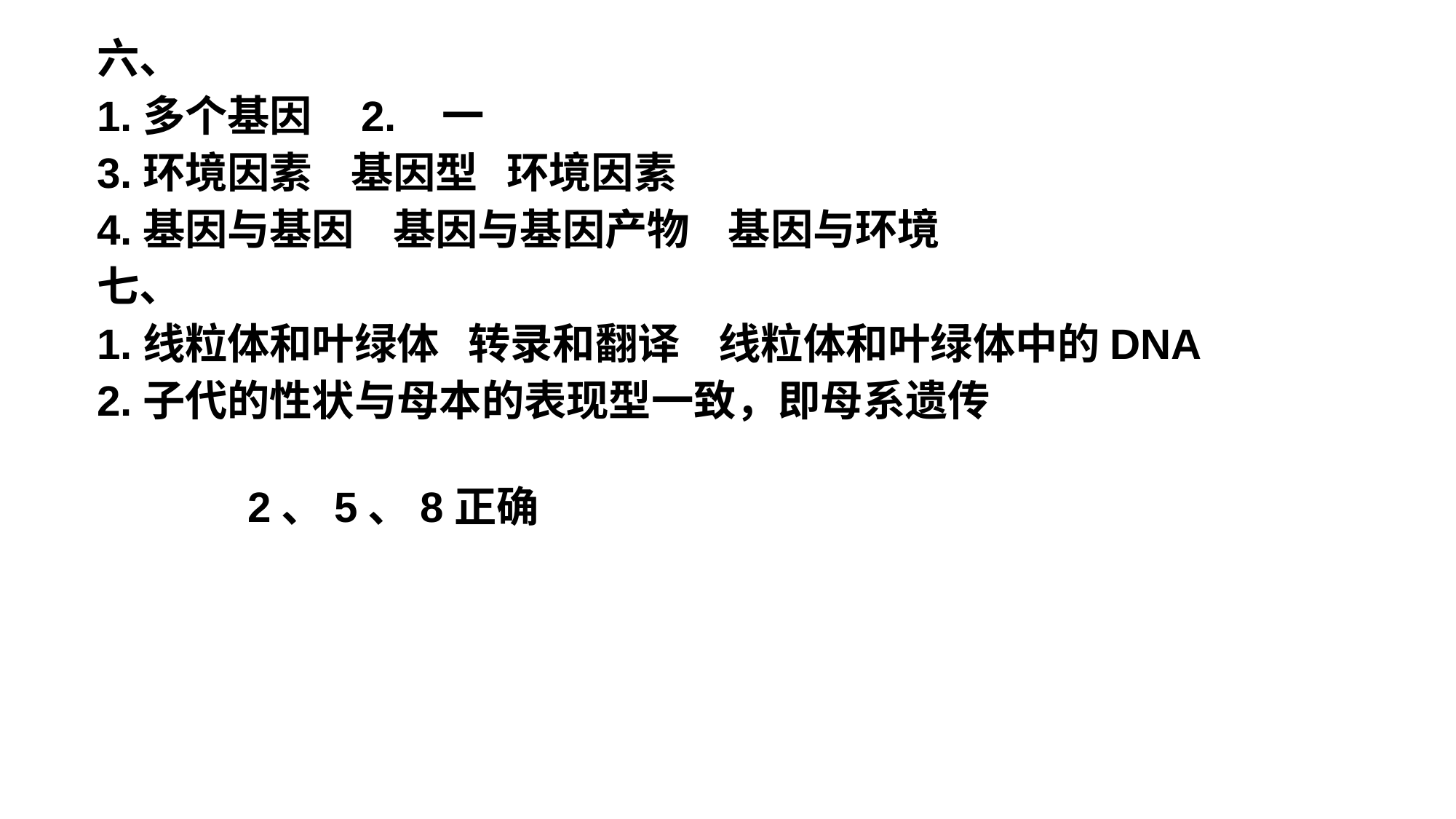

六、
1.多个基因    2.   一
3.环境因素    基因型   环境因素
4.基因与基因    基因与基因产物    基因与环境
七、
1.线粒体和叶绿体   转录和翻译    线粒体和叶绿体中的DNA
2.子代的性状与母本的表现型一致，即母系遗传

2、5、8正确